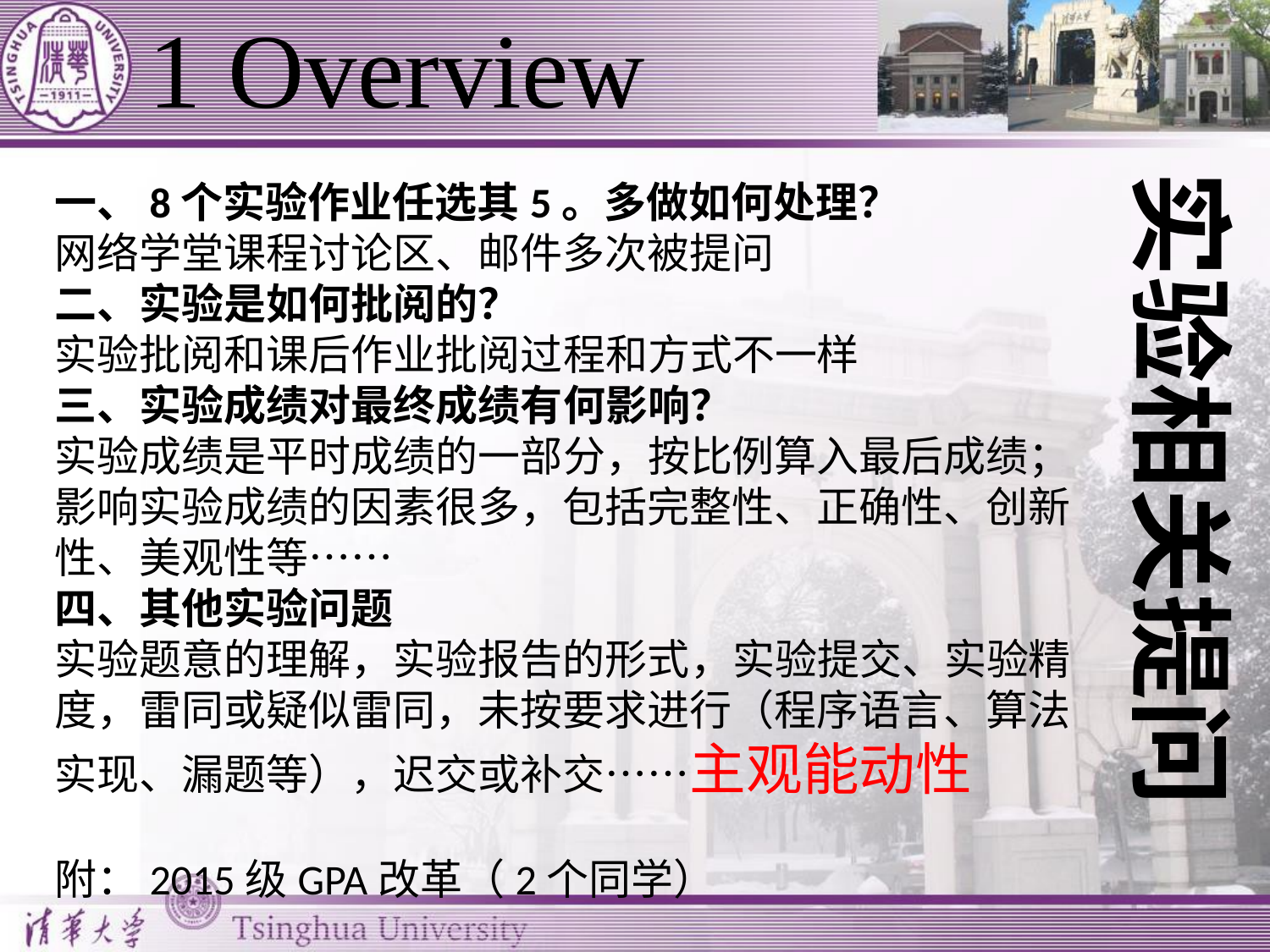

# 1 Overview
实验相关提问
一、8个实验作业任选其5。多做如何处理？
网络学堂课程讨论区、邮件多次被提问
二、实验是如何批阅的？
实验批阅和课后作业批阅过程和方式不一样
三、实验成绩对最终成绩有何影响？
实验成绩是平时成绩的一部分，按比例算入最后成绩；影响实验成绩的因素很多，包括完整性、正确性、创新性、美观性等……
四、其他实验问题
实验题意的理解，实验报告的形式，实验提交、实验精度，雷同或疑似雷同，未按要求进行（程序语言、算法实现、漏题等），迟交或补交……主观能动性

附：2015级GPA改革（2个同学）